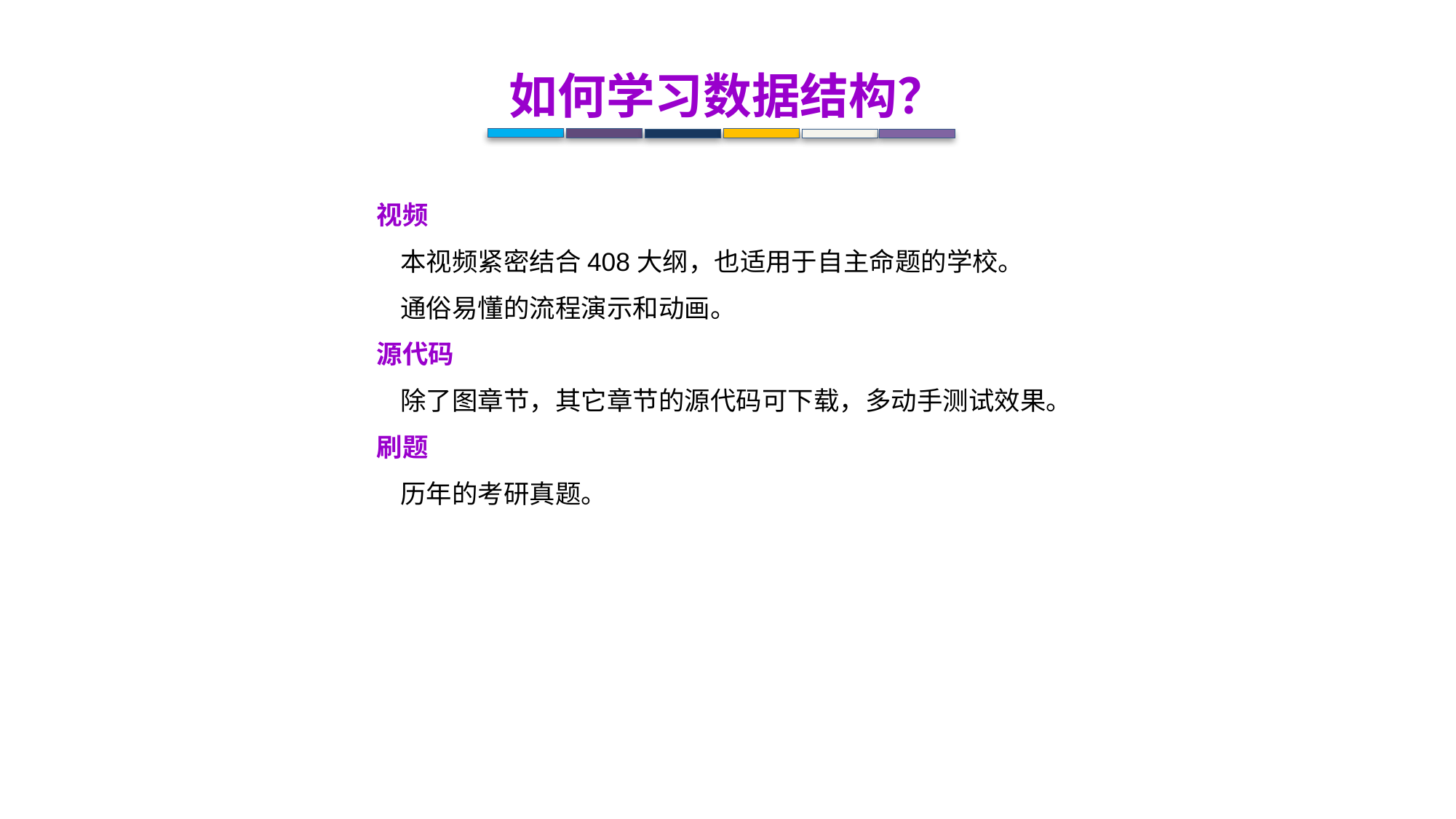

如何学习数据结构？

视频
   本视频紧密结合408大纲，也适用于自主命题的学校。
   通俗易懂的流程演示和动画。
源代码
   除了图章节，其它章节的源代码可下载，多动手测试效果。
刷题
   历年的考研真题。